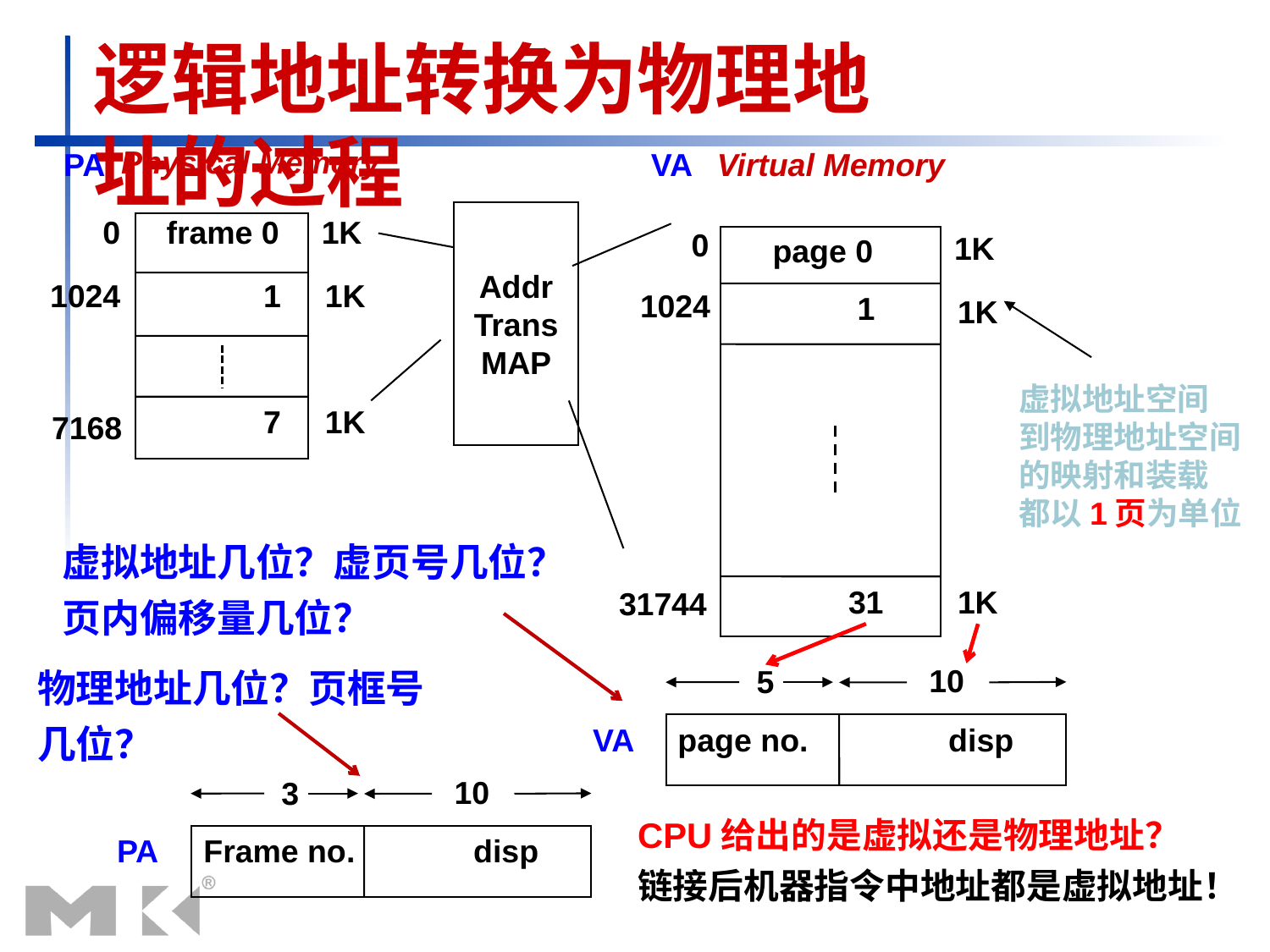

# 逻辑地址转换为物理地址的过程
Physical Memory
PA
VA
Virtual Memory
Addr
Trans
MAP

0
frame 0
1K

0
1K
page 0

1024
1
1K

1024
1
1K

虚拟地址空间
到物理地址空间
的映射和装载
都以1页为单位

7
1K
7168
虚拟地址几位？虚页号几位？页内偏移量几位？

31
1K
31744
10

VA
page no.
disp
5

物理地址几位？页框号几位？
10
3

PA
Frame no.
disp
CPU给出的是虚拟还是物理地址？
链接后机器指令中地址都是虚拟地址！